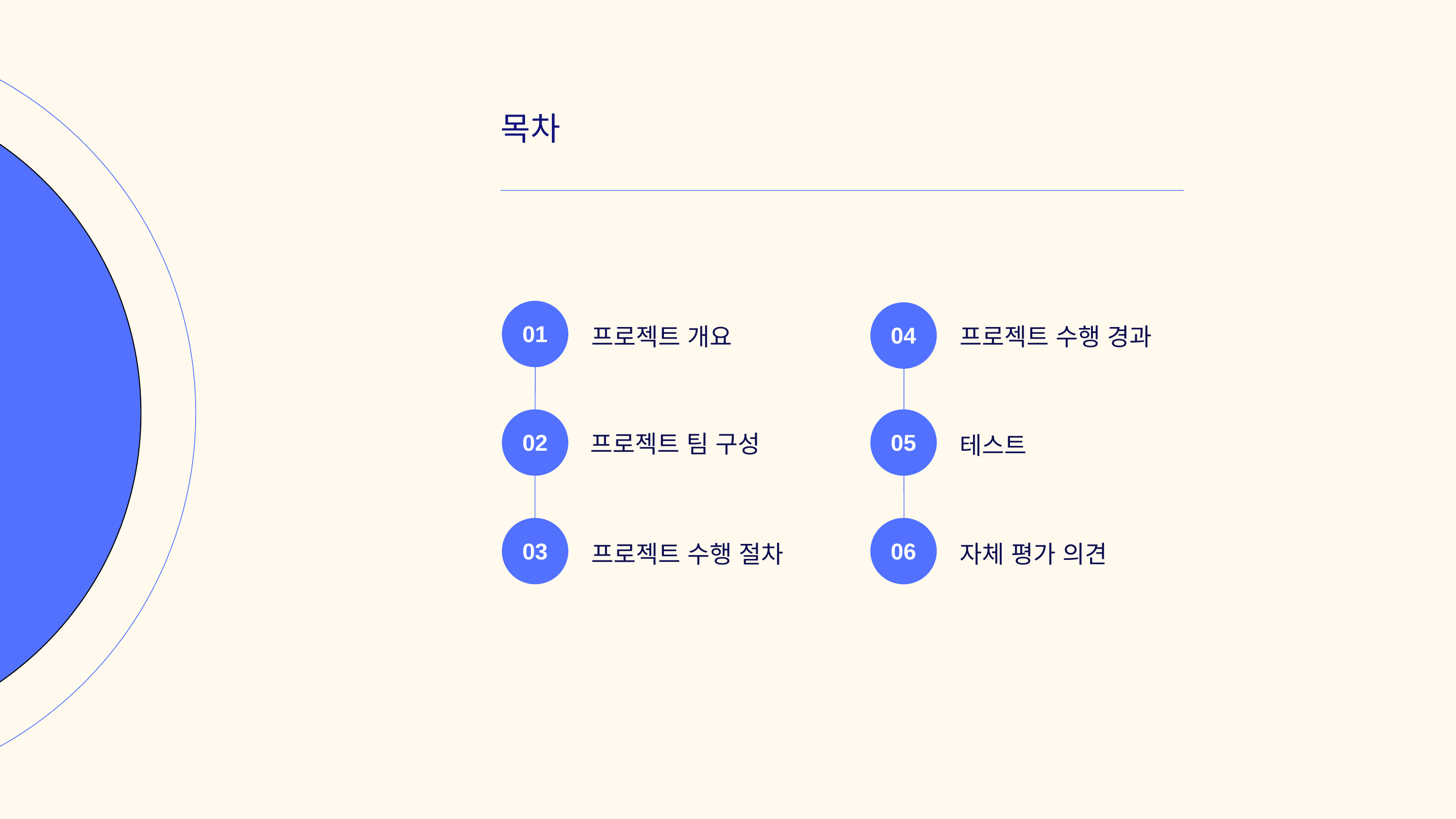

목차

프로젝트 개요
프로젝트 수행 경과
01
04

프로젝트 팀 구성
테스트
02
05

프로젝트 수행 절차
자체 평가 의견
03
06